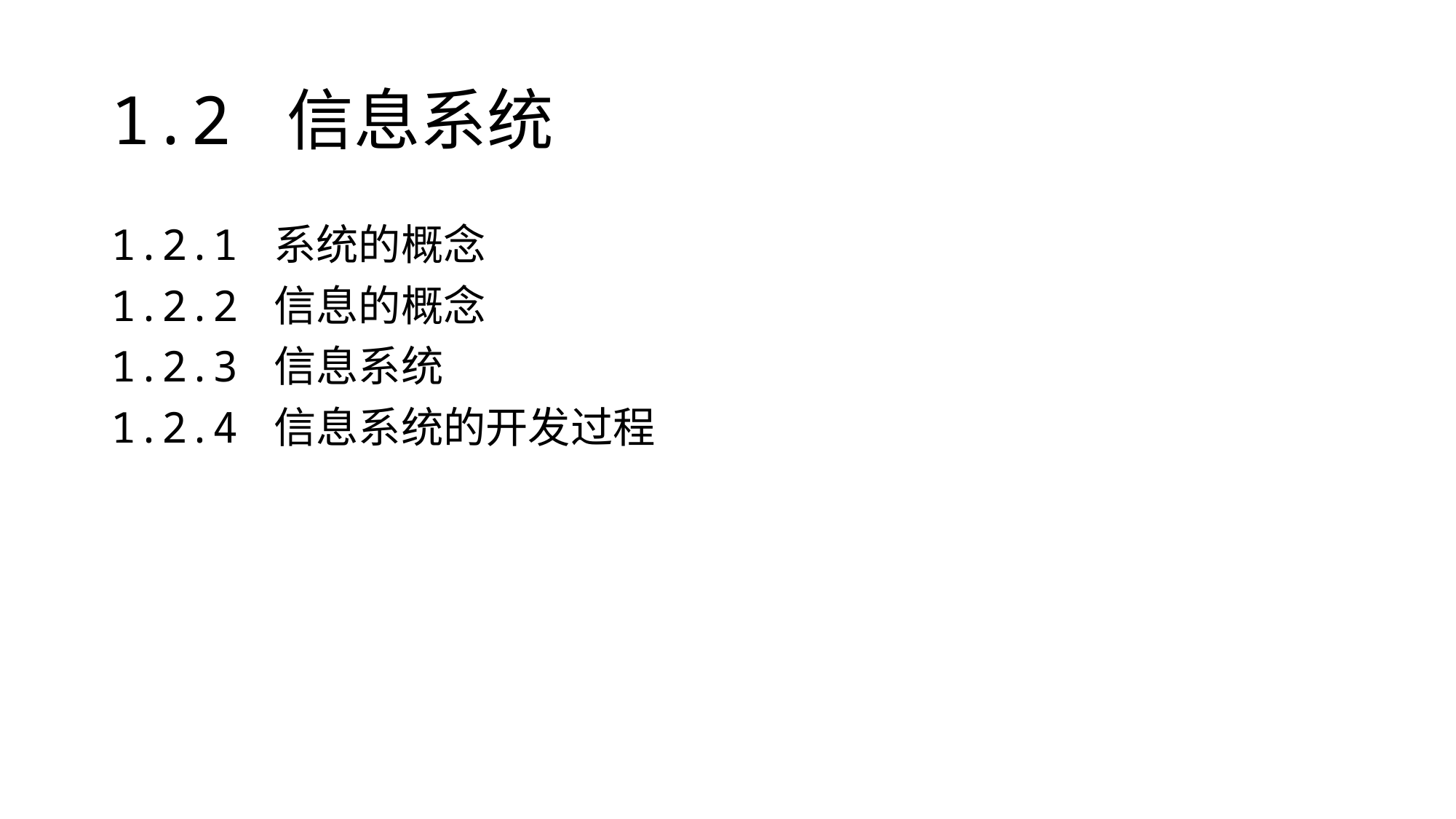

# 1.2 信息系统
1.2.1 系统的概念
1.2.2 信息的概念
1.2.3 信息系统
1.2.4 信息系统的开发过程